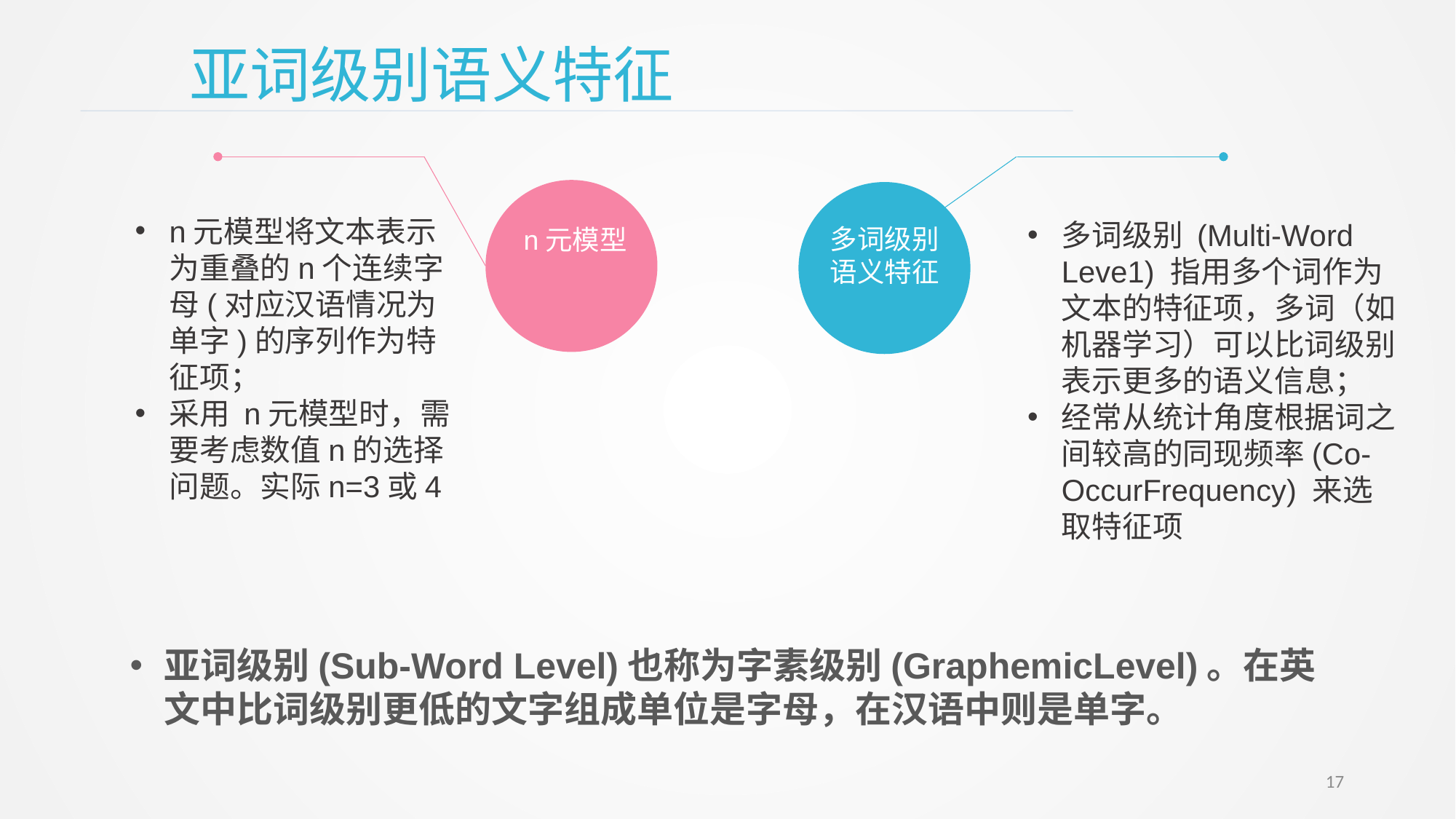

亚词级别语义特征

n元模型将文本表示为重叠的n个连续字母(对应汉语情况为单字)的序列作为特征项；
采用 n元模型时，需要考虑数值n的选择问题。实际n=3或4
多词级别 (Multi-Word Leve1) 指用多个词作为文本的特征项，多词（如机器学习）可以比词级别表示更多的语义信息；
经常从统计角度根据词之间较高的同现频率(Co-OccurFrequency) 来选取特征项

多词级别
语义特征
 n元模型
亚词级别(Sub-Word Level)也称为字素级别(GraphemicLevel)。在英文中比词级别更低的文字组成单位是字母，在汉语中则是单字。
17